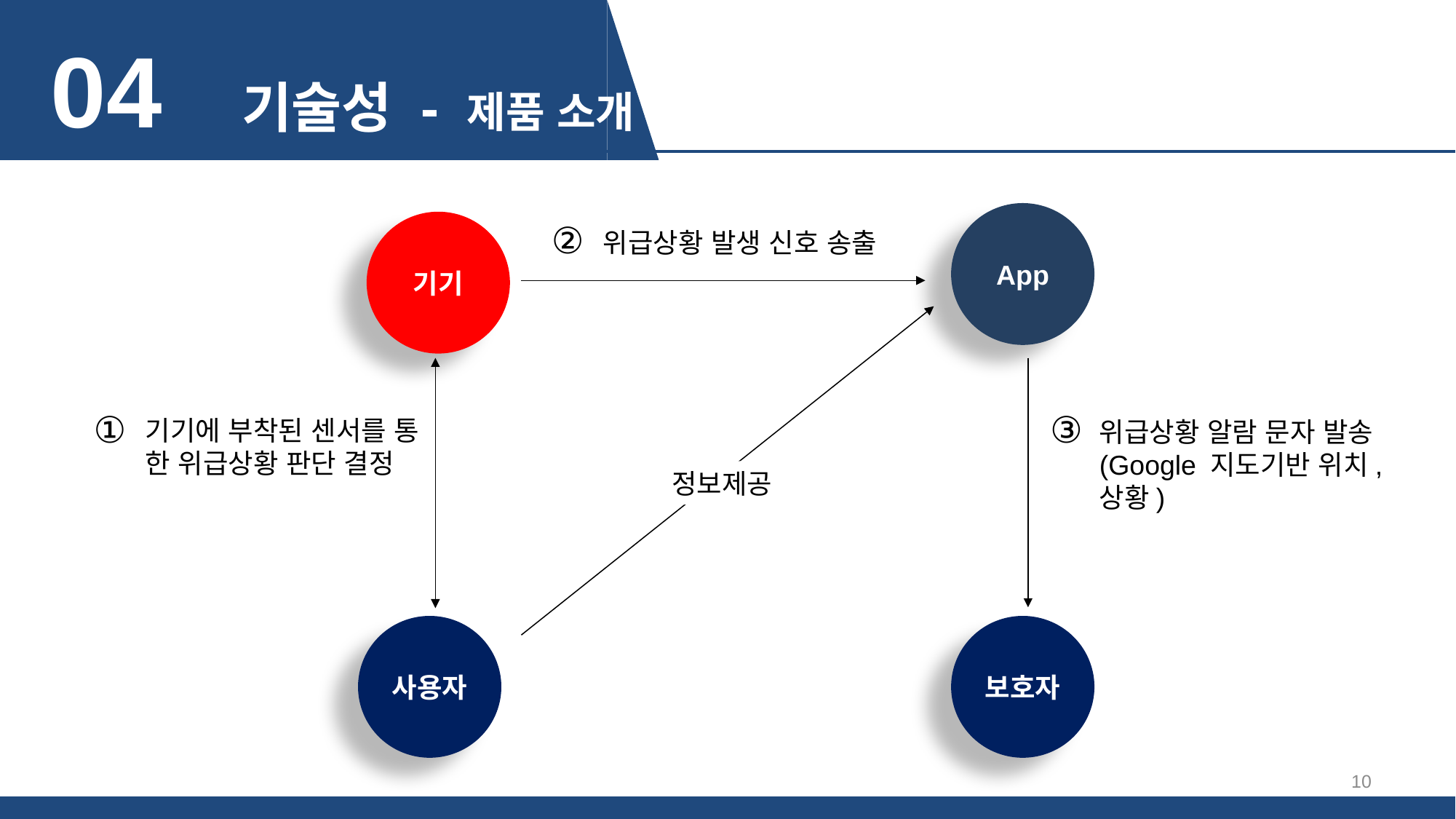

04  기술성 - 제품 소개
App
기기
②
위급상황 발생 신호 송출
①
③
기기에 부착된 센서를 통 한 위급상황 판단 결정
위급상황 알람 문자 발송
(Google 지도기반 위치, 상황)
정보제공
사용자
보호자
10